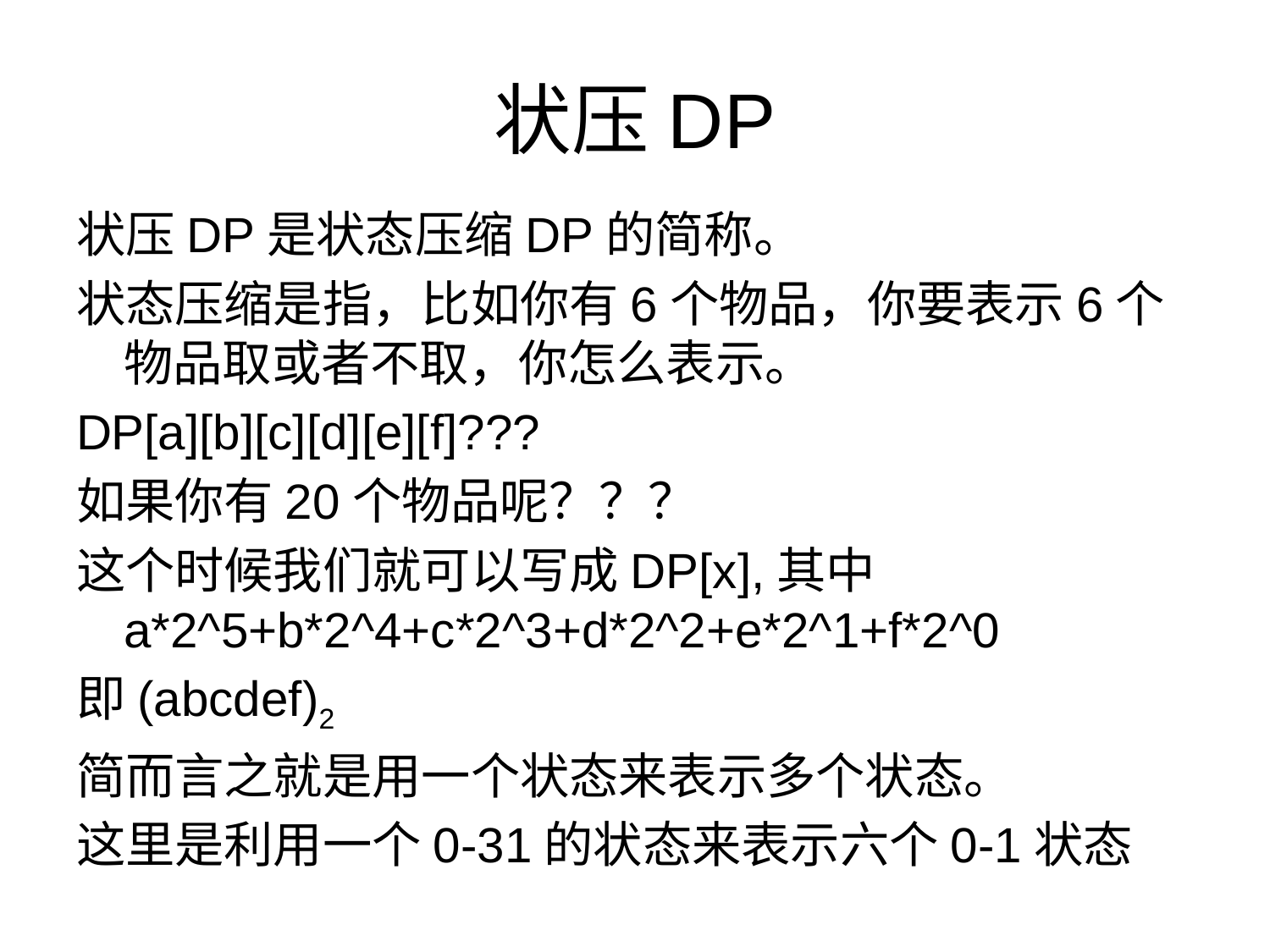

# 状压DP
状压DP是状态压缩DP的简称。
状态压缩是指，比如你有6个物品，你要表示6个物品取或者不取，你怎么表示。
DP[a][b][c][d][e][f]???
如果你有20个物品呢？？？
这个时候我们就可以写成DP[x],其中a*2^5+b*2^4+c*2^3+d*2^2+e*2^1+f*2^0
即(abcdef)2
简而言之就是用一个状态来表示多个状态。
这里是利用一个0-31的状态来表示六个0-1状态